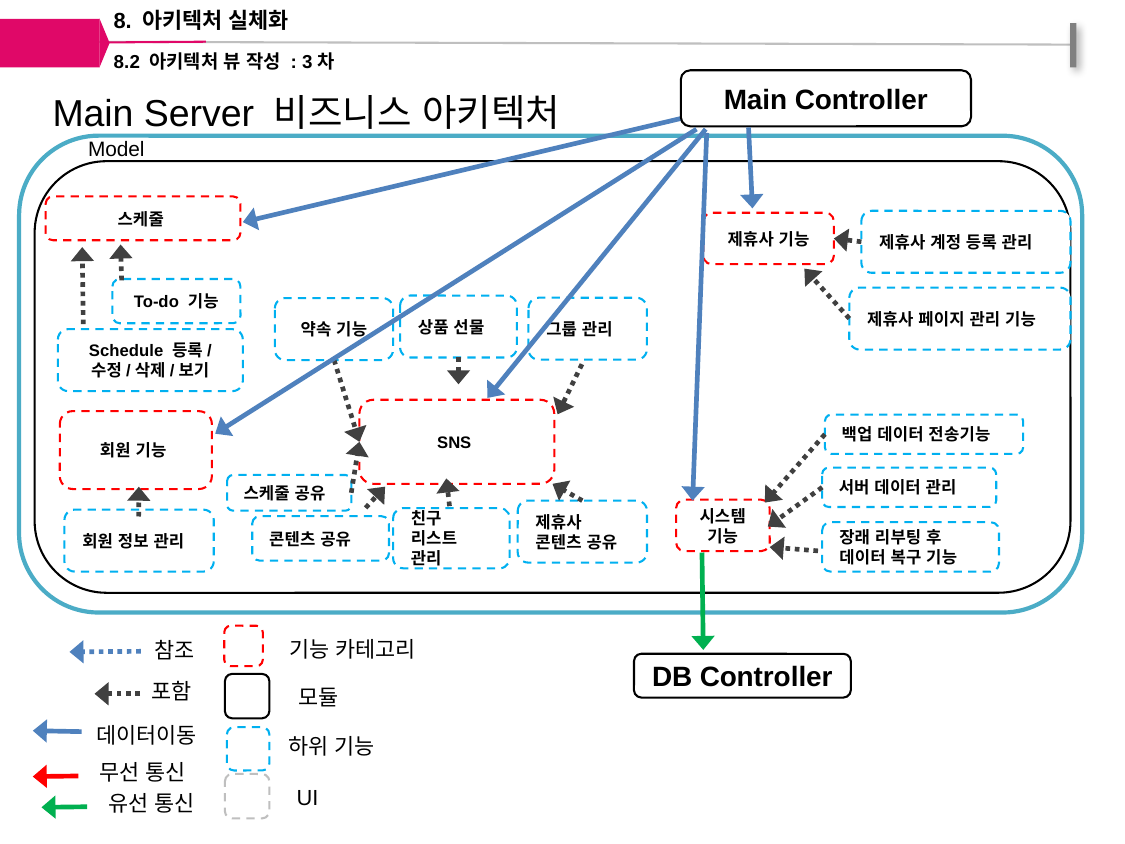

8. 아키텍처 실체화
8.2 아키텍처 뷰 작성 : 3차
Main Controller
Main Server 비즈니스 아키텍처
Model

Main Server 3차 아키텍처 흐름도

스케줄
제휴사 계정 등록 관리
제휴사 기능
To-do 기능
제휴사 페이지 관리 기능
상품 선물
그룹 관리
약속 기능
Schedule 등록/
수정/삭제/보기
SNS
회원 기능
백업 데이터 전송기능
서버 데이터 관리
스케줄 공유
시스템 기능
제휴사
콘텐츠 공유
친구 리스트 관리
회원 정보 관리
콘텐츠 공유
장래 리부팅 후
데이터 복구 기능

기능 카테고리
참조
DB Controller
포함

모듈
데이터이동
하위 기능

무선 통신

UI
유선 통신